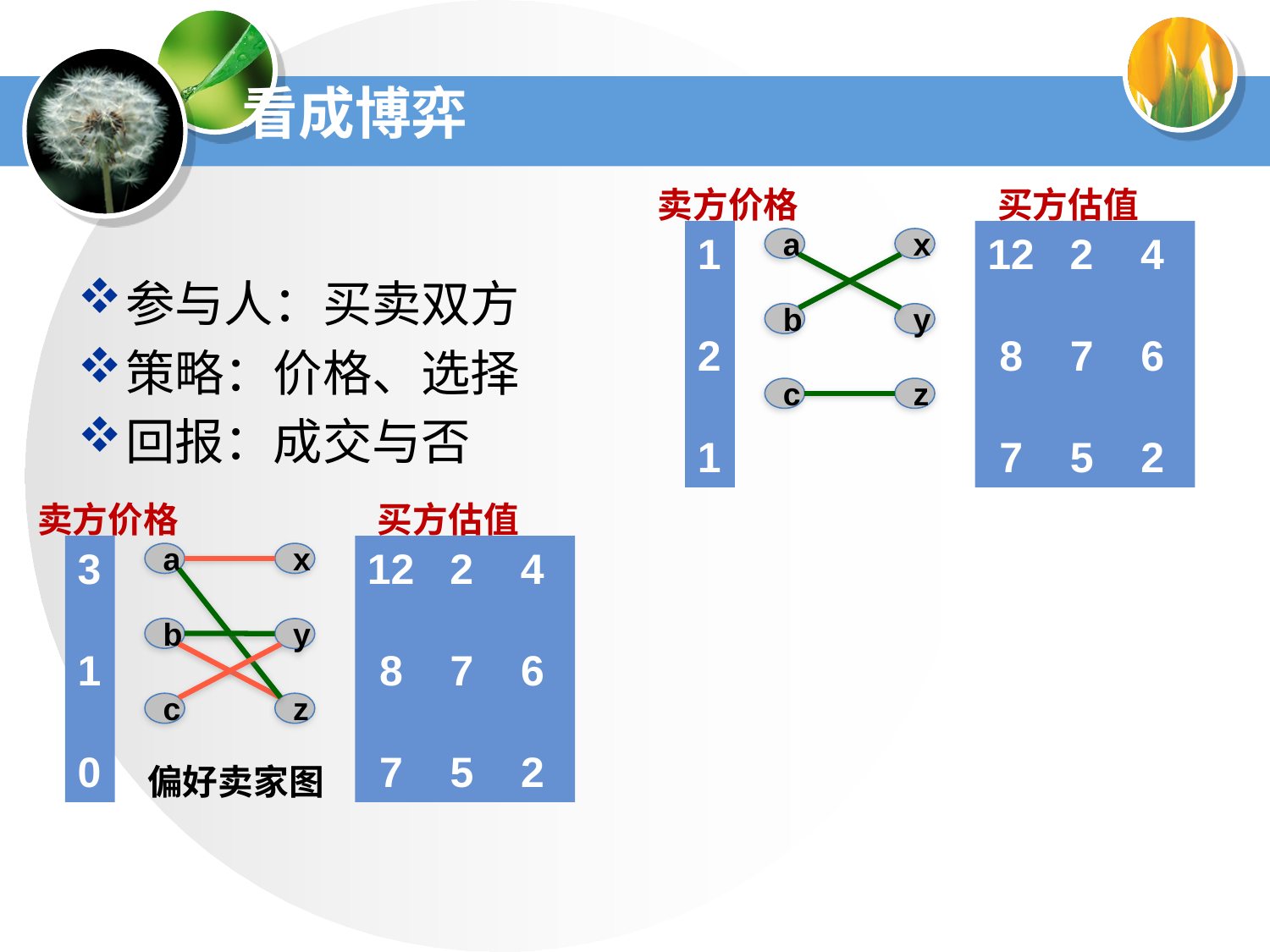

# 看成博弈
卖方价格
买方估值
1

2

1
12   2    4

 8    7    6

 7    5    2
a
x
参与人：买卖双方
策略：价格、选择
回报：成交与否
b
y
c
z
卖方价格
买方估值
3

1

0
12   2    4

 8    7    6

 7    5    2
a
x
b
y
c
z
偏好卖家图